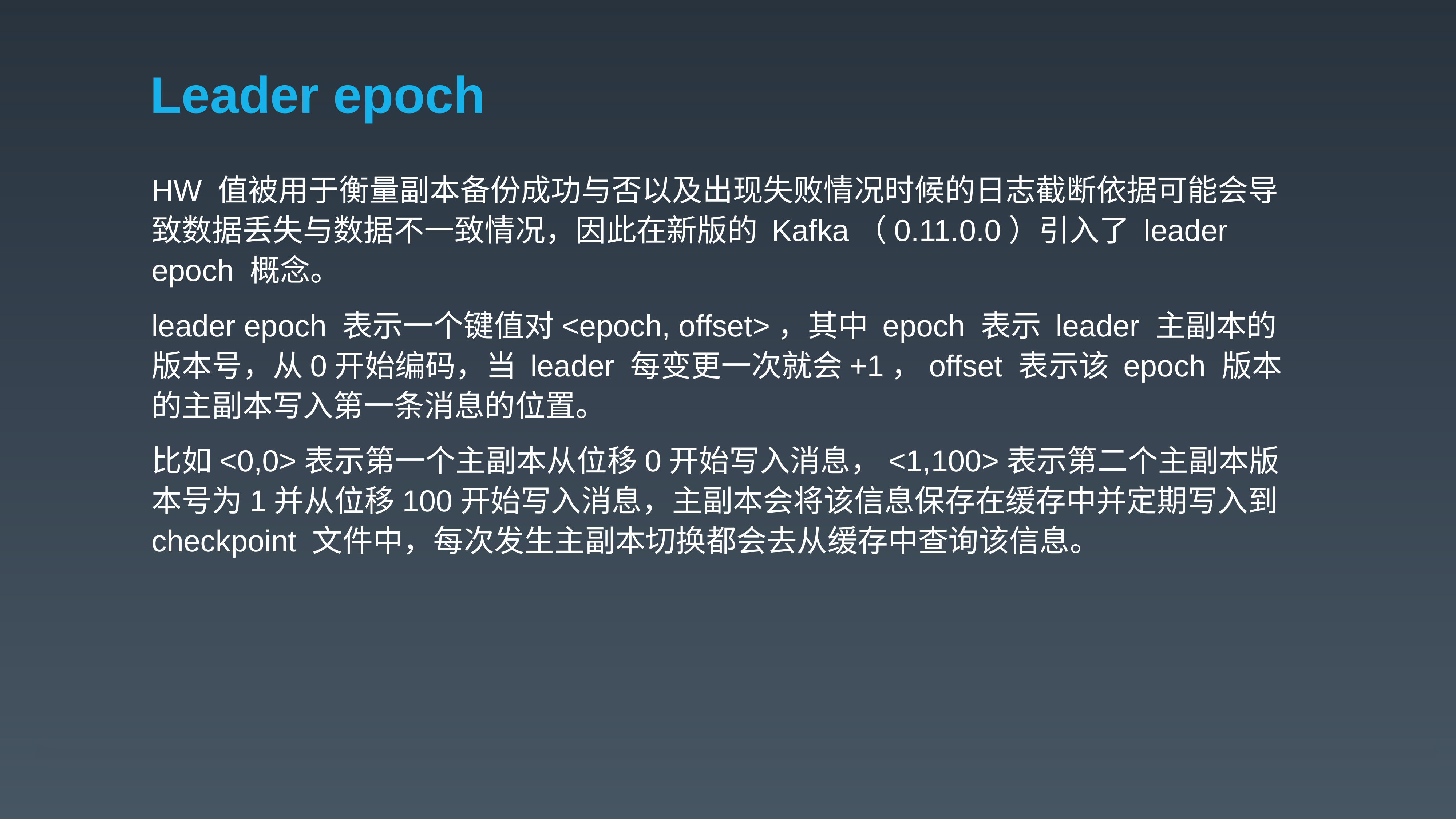

# Leader epoch
HW 值被用于衡量副本备份成功与否以及出现失败情况时候的日志截断依据可能会导致数据丢失与数据不一致情况，因此在新版的 Kafka（0.11.0.0）引入了 leader epoch 概念。
leader epoch 表示一个键值对<epoch, offset>，其中 epoch 表示 leader 主副本的版本号，从0开始编码，当 leader 每变更一次就会+1，offset 表示该 epoch 版本的主副本写入第一条消息的位置。
比如<0,0>表示第一个主副本从位移0开始写入消息，<1,100>表示第二个主副本版本号为1并从位移100开始写入消息，主副本会将该信息保存在缓存中并定期写入到checkpoint 文件中，每次发生主副本切换都会去从缓存中查询该信息。